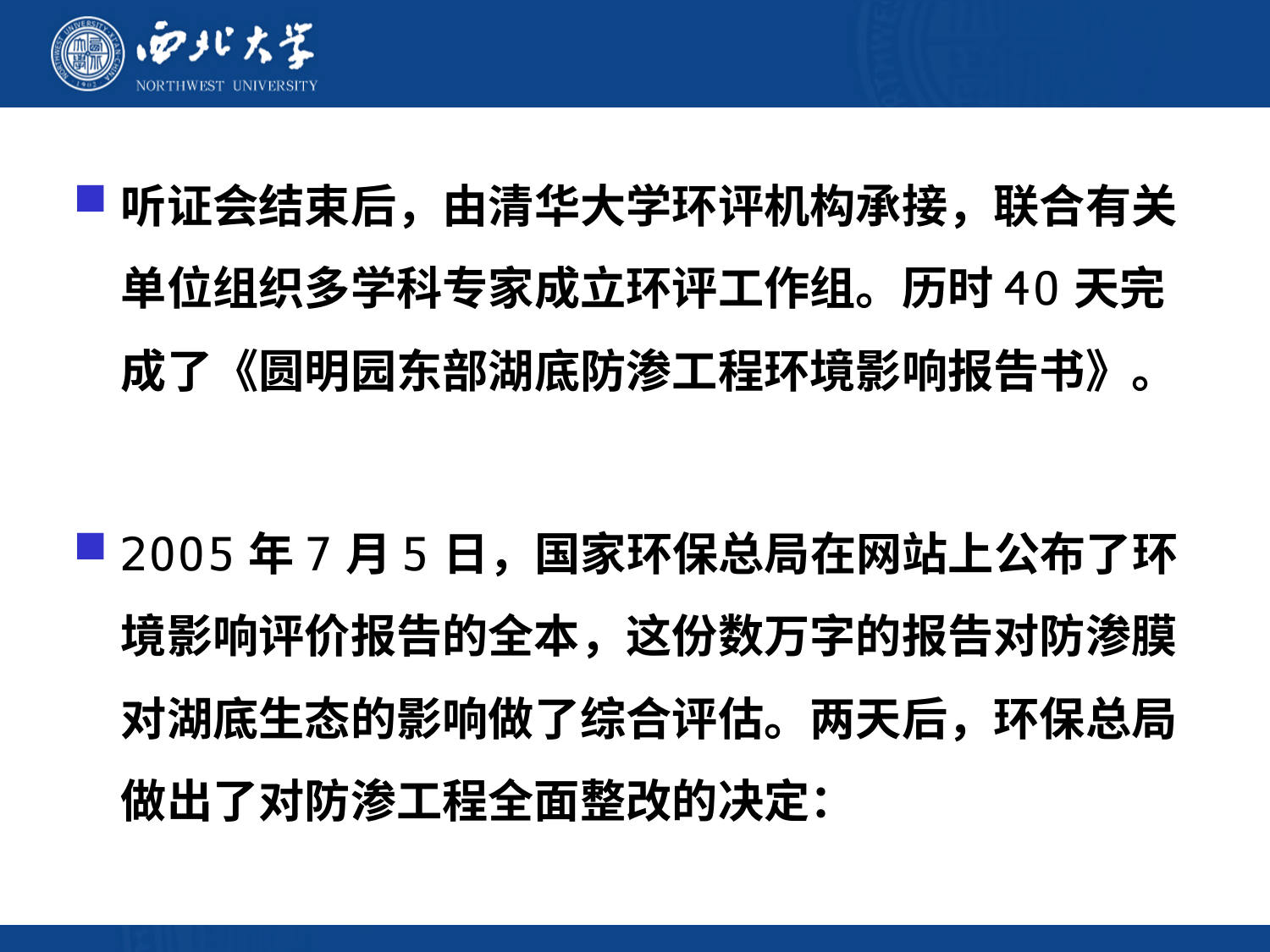

听证会结束后，由清华大学环评机构承接，联合有关单位组织多学科专家成立环评工作组。历时40天完成了《圆明园东部湖底防渗工程环境影响报告书》。

2005年7月5日，国家环保总局在网站上公布了环境影响评价报告的全本，这份数万字的报告对防渗膜对湖底生态的影响做了综合评估。两天后，环保总局做出了对防渗工程全面整改的决定：